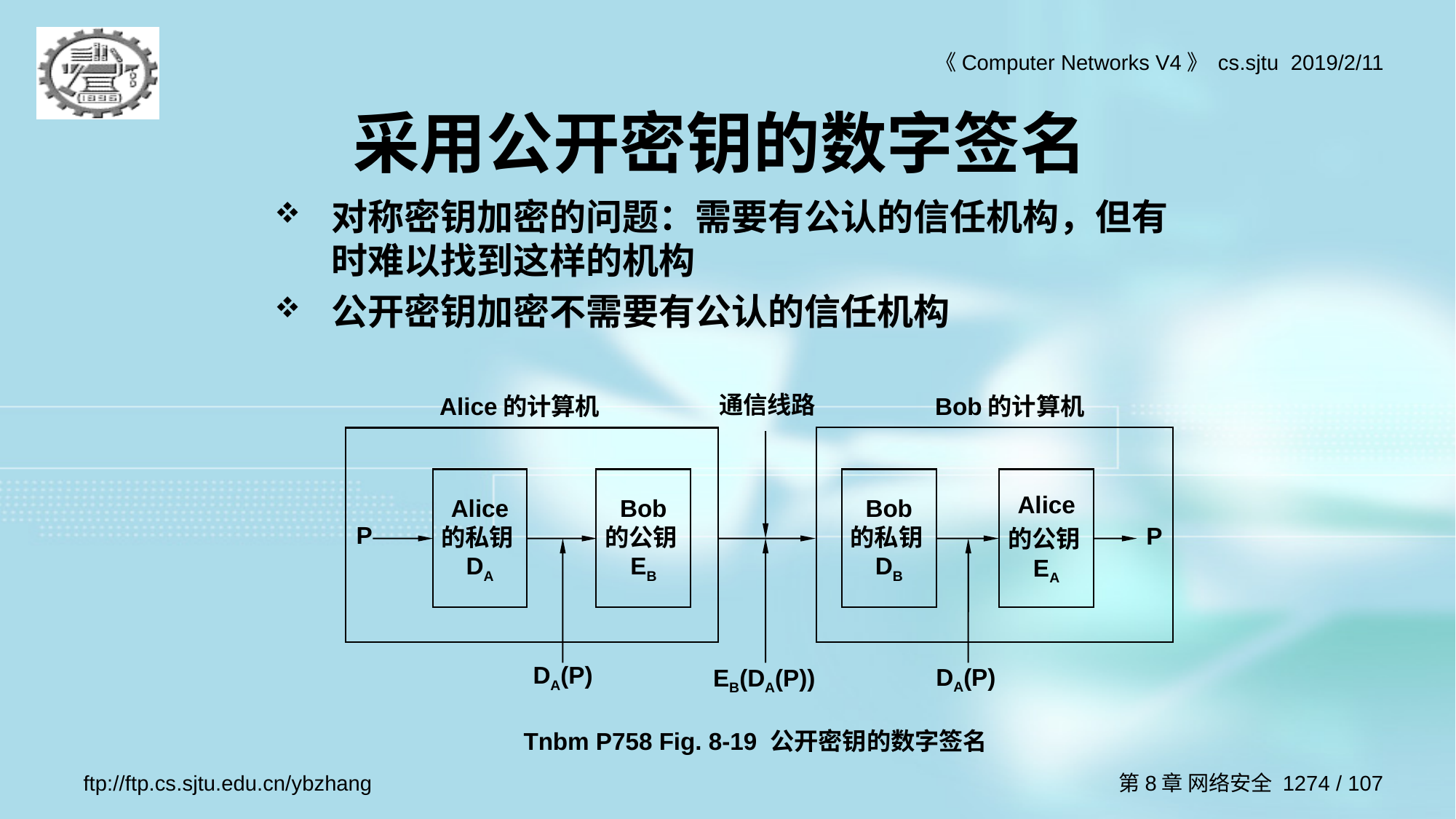

采用公开密钥的数字签名
对称密钥加密的问题：需要有公认的信任机构，但有时难以找到这样的机构
公开密钥加密不需要有公认的信任机构
Alice的计算机
通信线路
Bob的计算机
P
P

Alice
的私钥DA
Bob
的公钥EB
Bob
的私钥DB
Alice
的公钥EA

DA(P)
EB(DA(P))
DA(P)
Tnbm P758 Fig. 8-19 公开密钥的数字签名